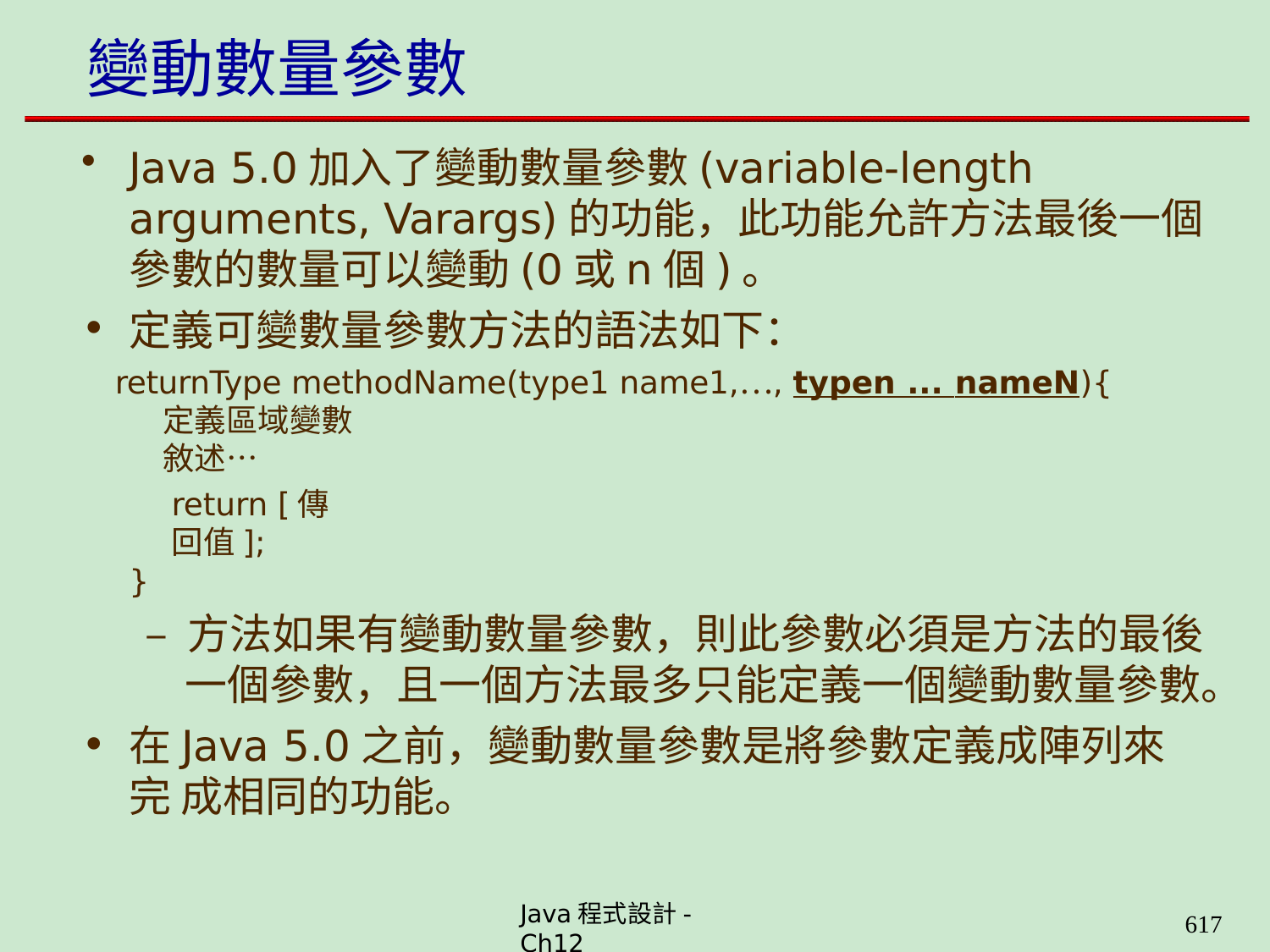

# 變動數量參數
Java 5.0加入了變動數量參數(variable-length  arguments, Varargs)的功能，此功能允許方法最後一個 參數的數量可以變動(0或n個)。
定義可變數量參數方法的語法如下：
returnType methodName(type1 name1,…, typen ... nameN){
定義區域變數 敘述…
return [傳回值];
}
– 方法如果有變動數量參數，則此參數必須是方法的最後 一個參數，且一個方法最多只能定義一個變動數量參數。
在Java 5.0之前，變動數量參數是將參數定義成陣列來完 成相同的功能。
Java程式設計-Ch12
617